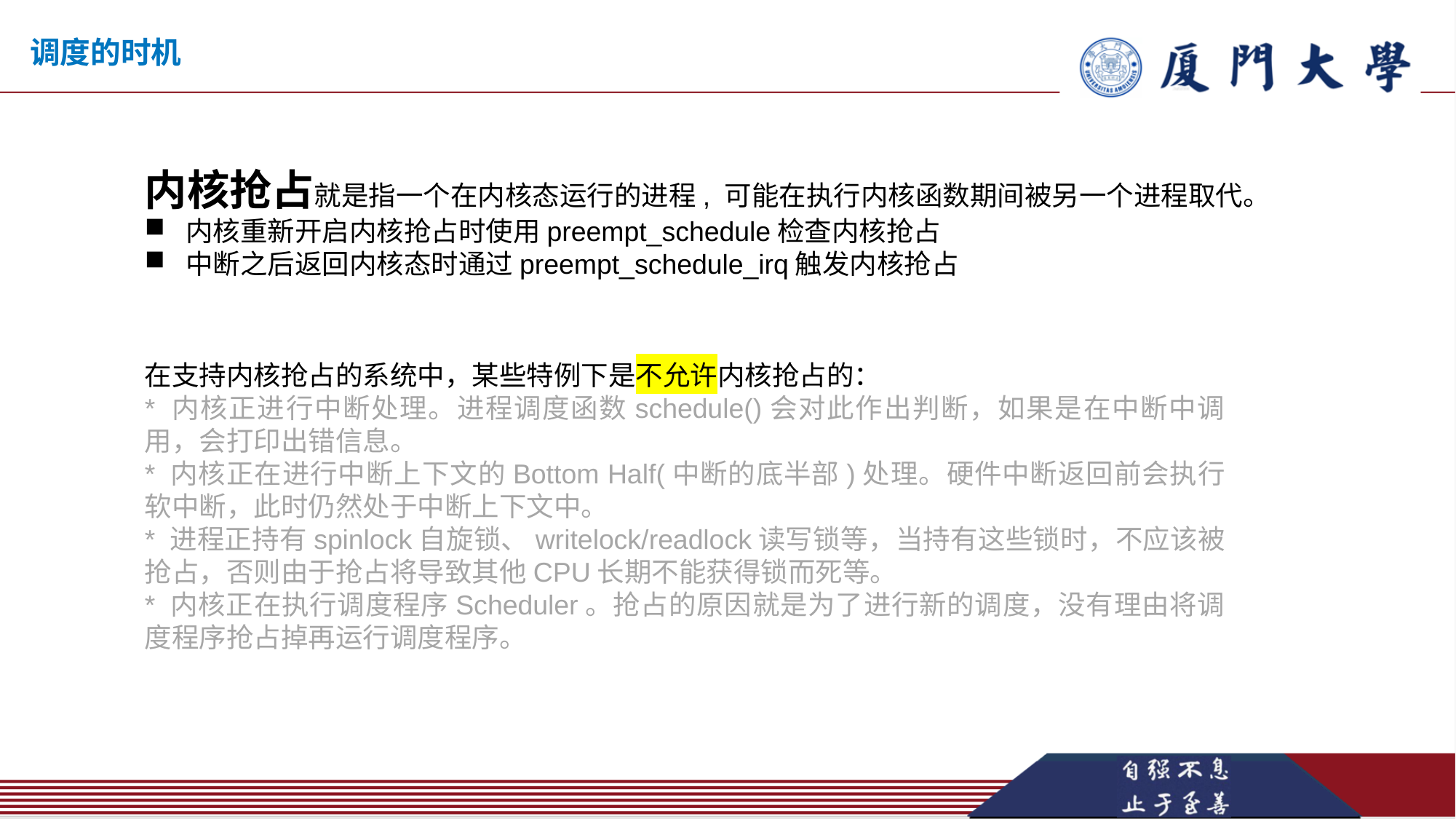

调度的时机
内核抢占就是指一个在内核态运行的进程, 可能在执行内核函数期间被另一个进程取代。
内核重新开启内核抢占时使用preempt_schedule检查内核抢占
中断之后返回内核态时通过preempt_schedule_irq触发内核抢占

在支持内核抢占的系统中，某些特例下是不允许内核抢占的：
* 内核正进行中断处理。进程调度函数schedule()会对此作出判断，如果是在中断中调用，会打印出错信息。
* 内核正在进行中断上下文的Bottom Half(中断的底半部)处理。硬件中断返回前会执行软中断，此时仍然处于中断上下文中。
* 进程正持有spinlock自旋锁、writelock/readlock读写锁等，当持有这些锁时，不应该被抢占，否则由于抢占将导致其他CPU长期不能获得锁而死等。
* 内核正在执行调度程序Scheduler。抢占的原因就是为了进行新的调度，没有理由将调度程序抢占掉再运行调度程序。